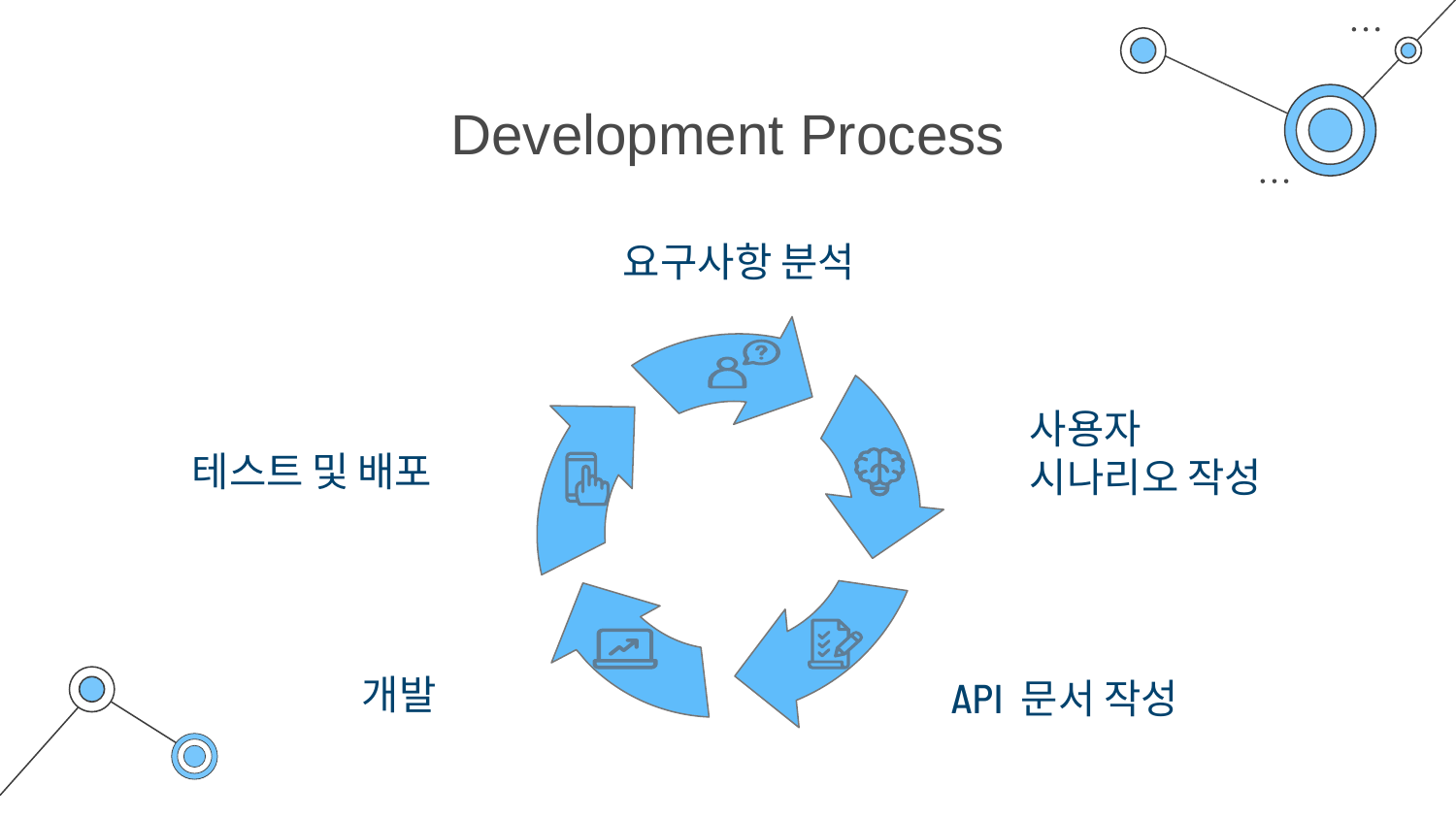

# Development Process
요구사항 분석

   사용자
   시나리오 작성
테스트 및 배포

개발
 API 문서 작성